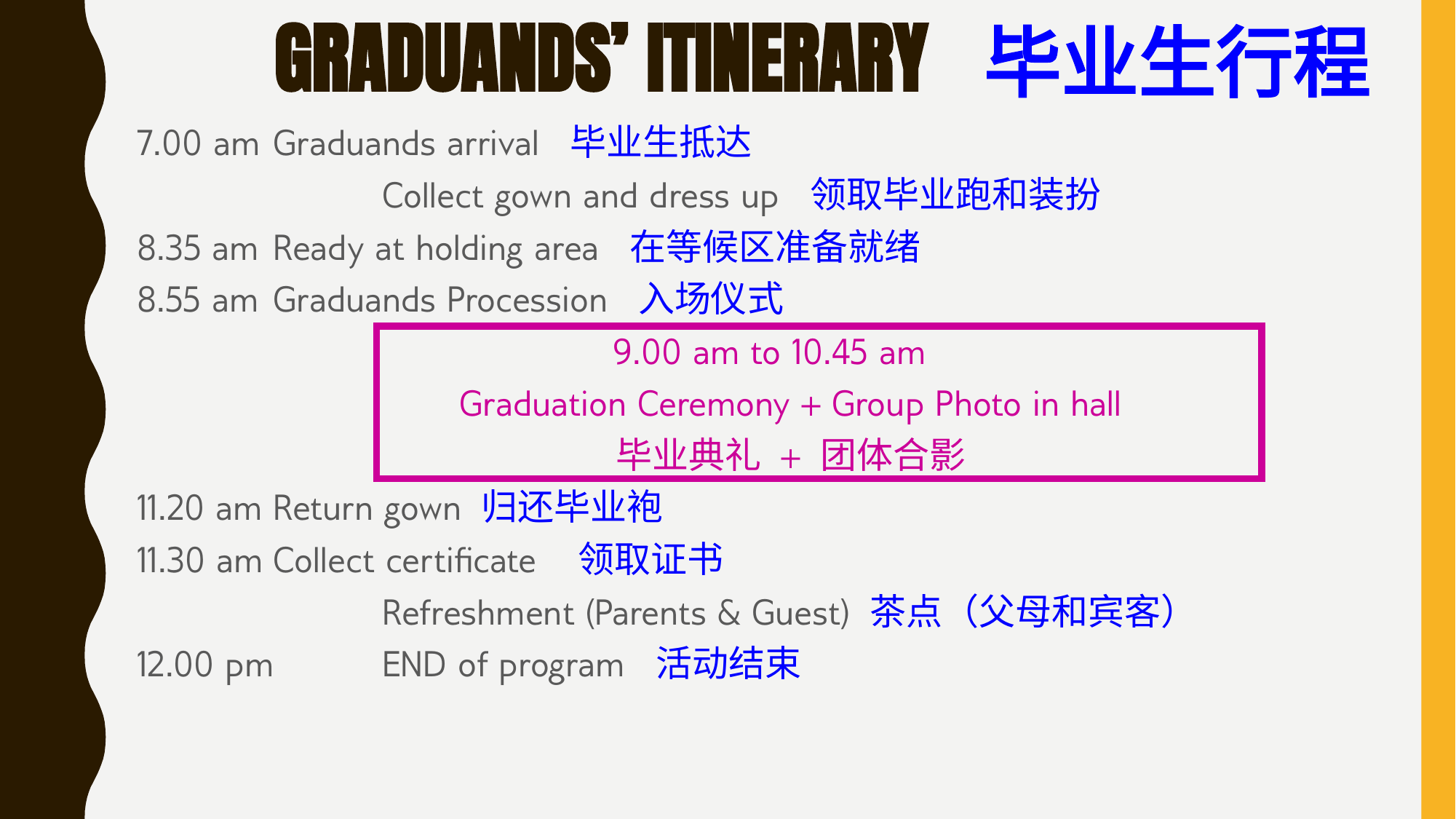

# GRADUANDS’ ITINERARY  毕业生行程
7.00 am	Graduands arrival  毕业生抵达
			Collect gown and dress up  领取毕业跑和装扮
8.35 am	Ready at holding area  在等候区准备就绪
8.55 am	Graduands Procession  入场仪式
9.00 am to 10.45 am
Graduation Ceremony + Group Photo in hall
毕业典礼 + 团体合影
11.20 am	Return gown 归还毕业袍
11.30 am	Collect certificate   领取证书
			Refreshment (Parents & Guest) 茶点（父母和宾客）
12.00 pm	END of program  活动结束